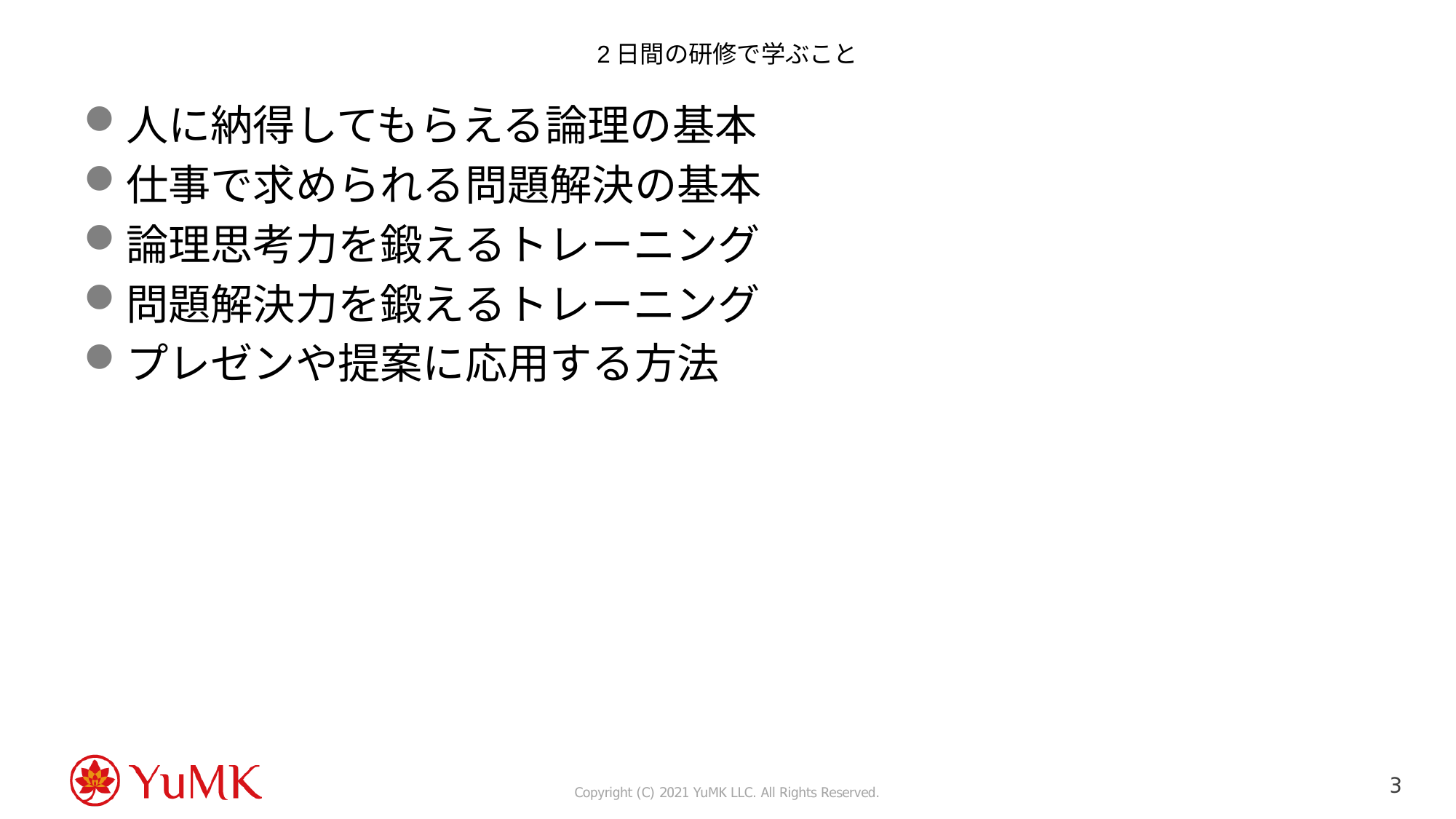

# 2日間の研修で学ぶこと
人に納得してもらえる論理の基本
仕事で求められる問題解決の基本
論理思考力を鍛えるトレーニング
問題解決力を鍛えるトレーニング
プレゼンや提案に応用する方法

3